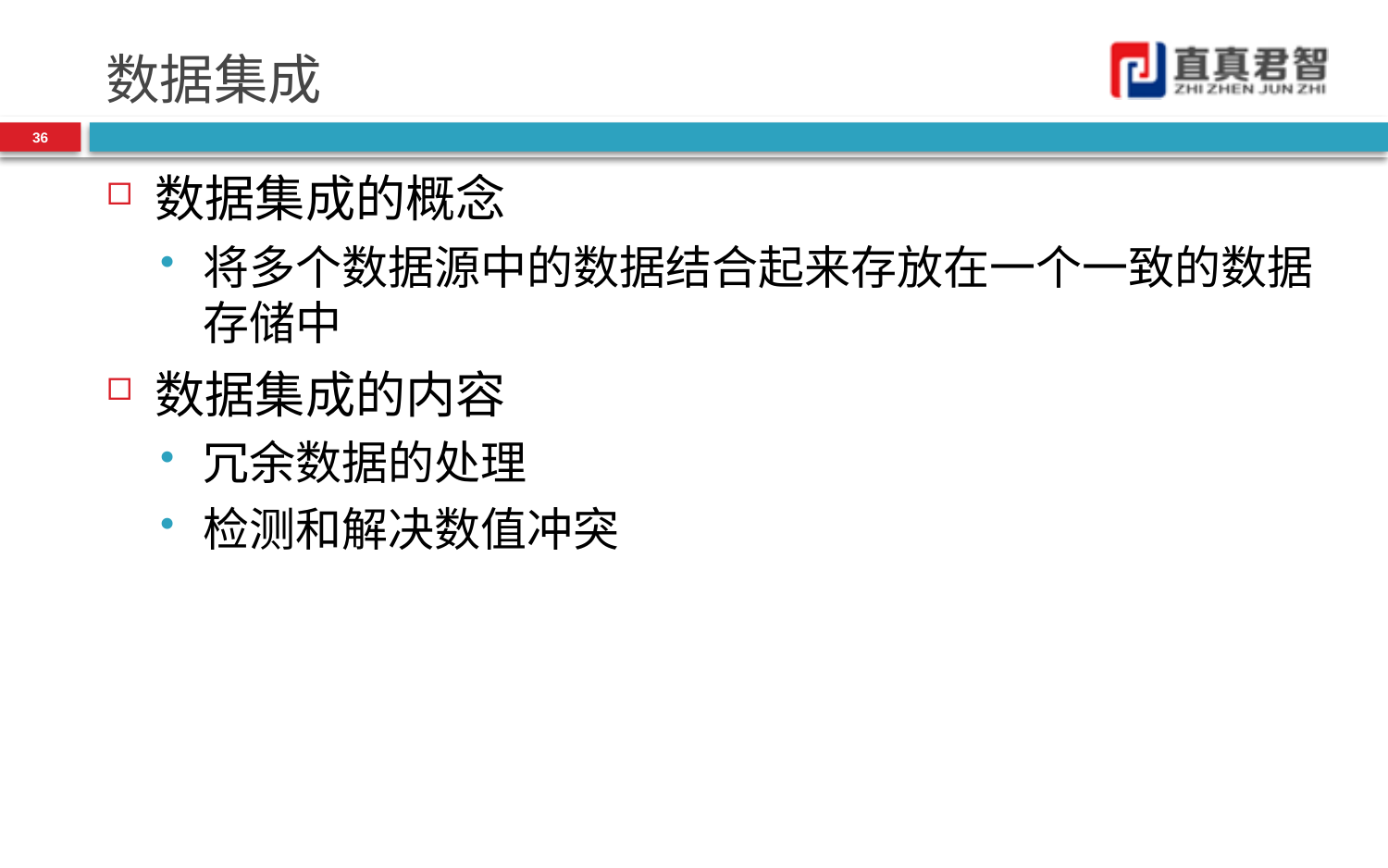

# 数据集成
36
数据集成的概念
将多个数据源中的数据结合起来存放在一个一致的数据存储中
数据集成的内容
冗余数据的处理
检测和解决数值冲突